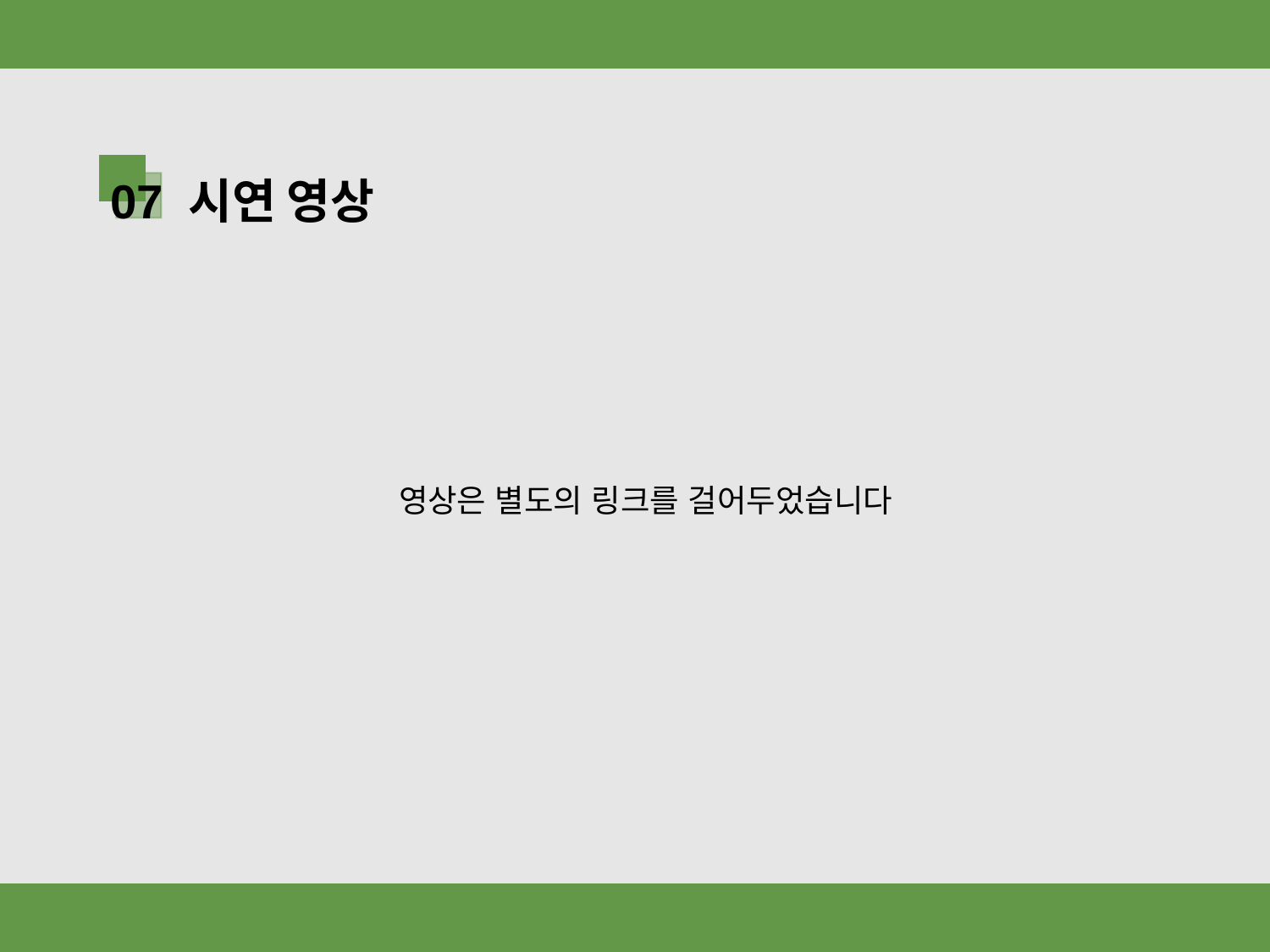

07 시연 영상
영상은 별도의 링크를 걸어두었습니다